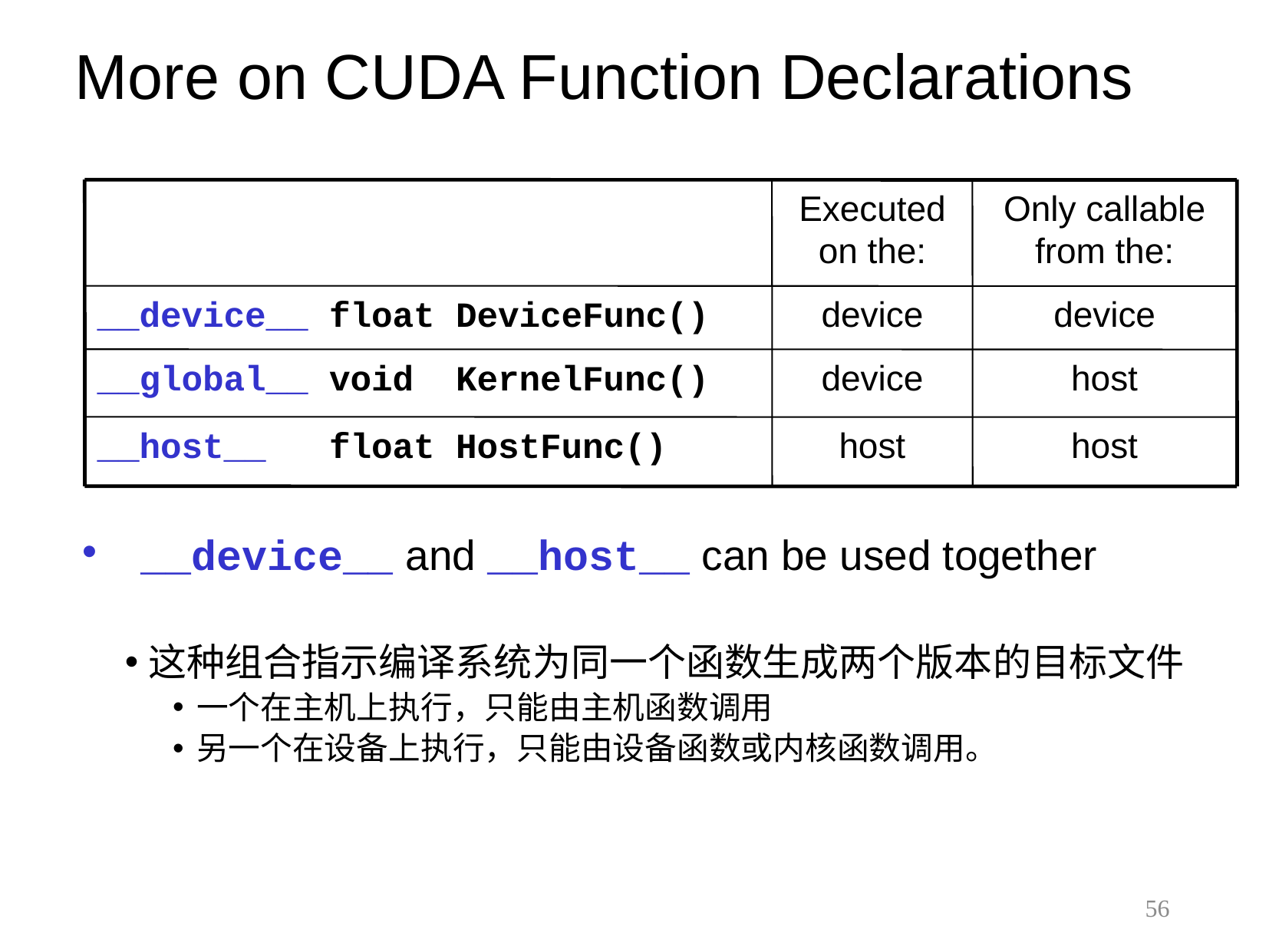

# More on CUDA Function Declarations

Executed on the:

Only callable from the:

__device__ float DeviceFunc()‏

device
device
__global__ void  KernelFunc()‏

device
host
__host__   float HostFunc()‏

host
host

__device__ and __host__ can be used together

这种组合指示编译系统为同一个函数生成两个版本的目标文件
一个在主机上执行，只能由主机函数调用
另一个在设备上执行，只能由设备函数或内核函数调用。
56